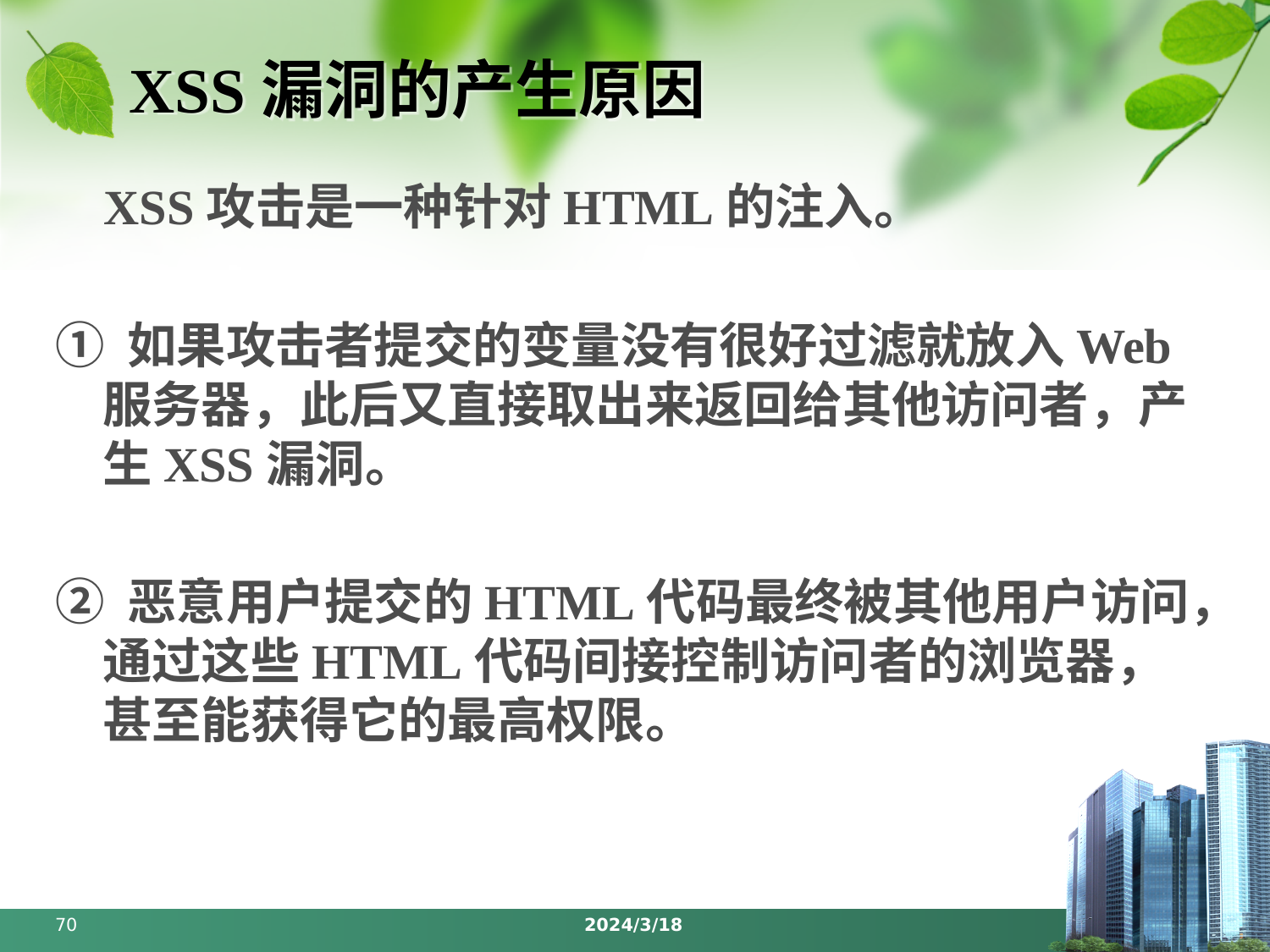

# XSS漏洞的产生原因
    XSS攻击是一种针对HTML的注入。

① 如果攻击者提交的变量没有很好过滤就放入Web服务器，此后又直接取出来返回给其他访问者，产生XSS漏洞。

② 恶意用户提交的HTML代码最终被其他用户访问，通过这些HTML代码间接控制访问者的浏览器，甚至能获得它的最高权限。
70
2024/3/18